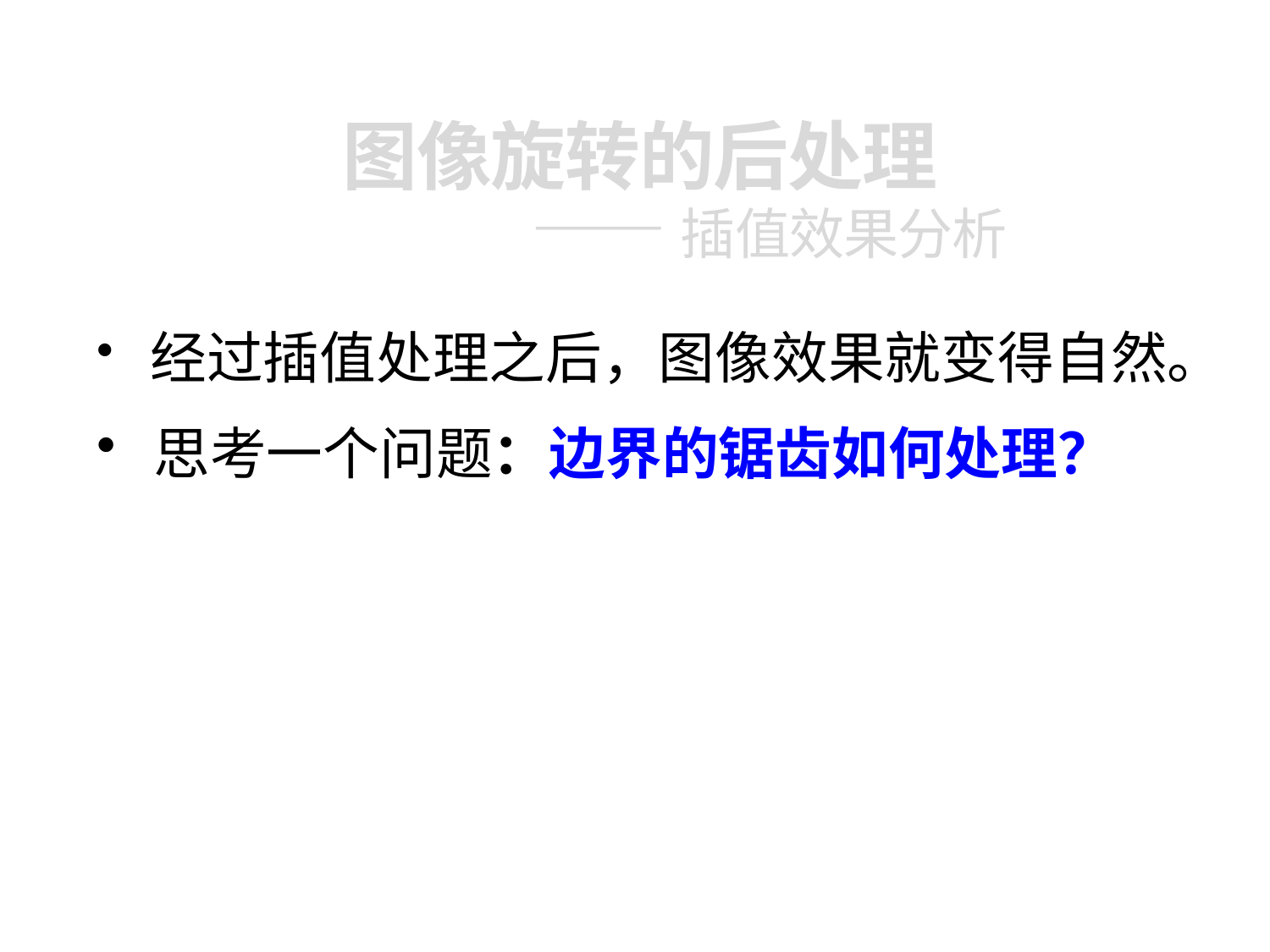

# 图像旋转的后处理 —— 插值效果分析
 经过插值处理之后，图像效果就变得自然。
 思考一个问题：边界的锯齿如何处理？